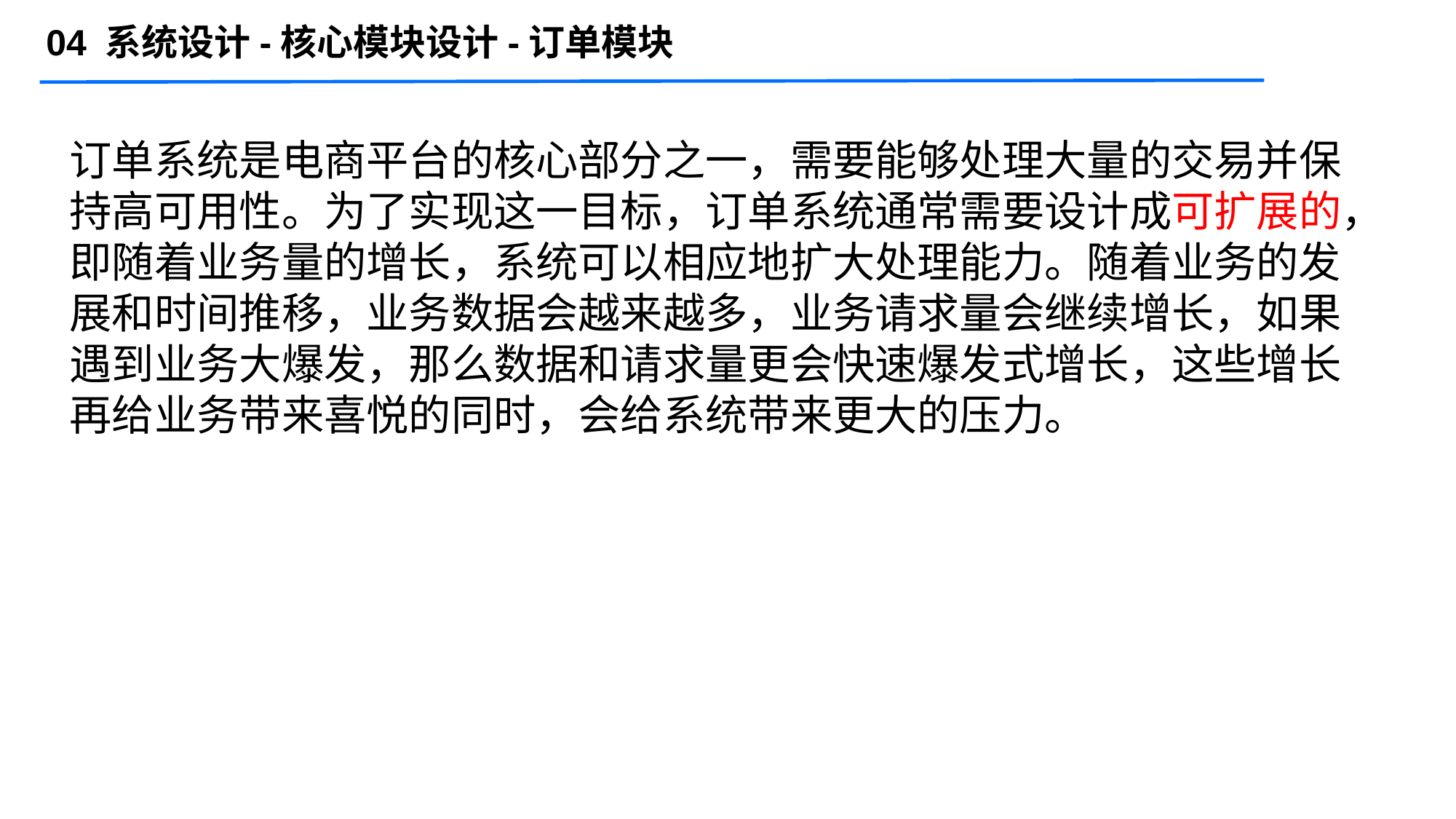

04 系统设计-核心模块设计-订单模块
订单系统是电商平台的核心部分之一，需要能够处理大量的交易并保持高可用性。为了实现这一目标，订单系统通常需要设计成可扩展的，即随着业务量的增长，系统可以相应地扩大处理能力。随着业务的发展和时间推移，业务数据会越来越多，业务请求量会继续增长，如果遇到业务大爆发，那么数据和请求量更会快速爆发式增长，这些增长再给业务带来喜悦的同时，会给系统带来更大的压力。